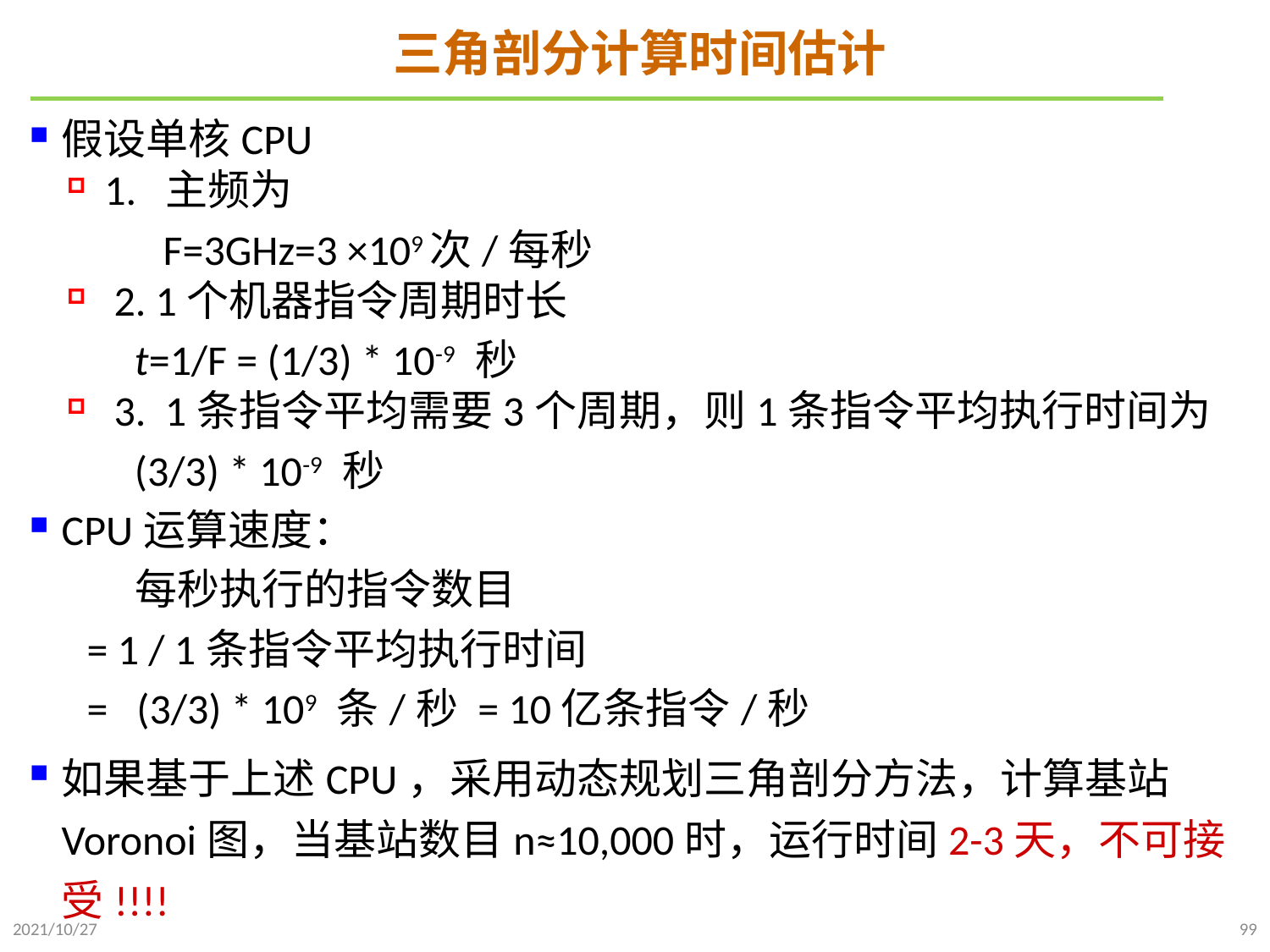

# 三角剖分计算时间估计
假设单核CPU
1.  主频为
              F=3GHz=3 ×109次/每秒
 2. 1个机器指令周期时长
           t=1/F = (1/3) * 10-9 秒
 3.  1条指令平均需要3个周期，则1条指令平均执行时间为
           (3/3) * 10-9 秒
CPU运算速度：
          每秒执行的指令数目
      = 1 / 1条指令平均执行时间
      =   (3/3) * 109 条/秒 = 10亿条指令/秒
如果基于上述CPU，采用动态规划三角剖分方法，计算基站Voronoi图，当基站数目n≈10,000时，运行时间2-3天，不可接受!!!!

2021/10/27
99